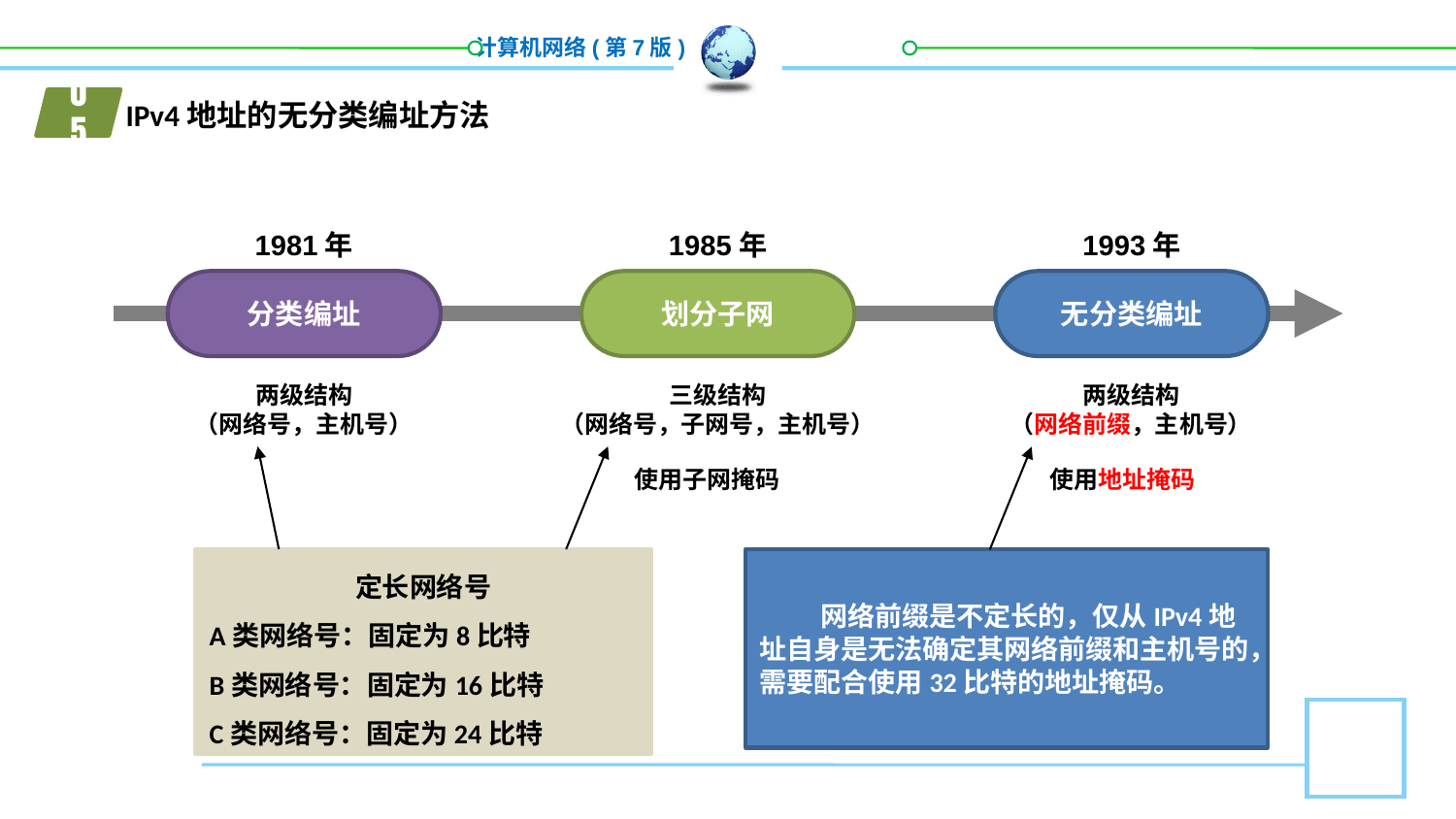

01
IPv4地址的无分类编址方法
05
1981年
1985年
1993年
分类编址
划分子网
无分类编址
两级结构
（网络前缀，主机号）
两级结构
（网络号，主机号）
三级结构
（网络号，子网号，主机号）
定长网络号
A类网络号：固定为8比特
B类网络号：固定为16比特
C类网络号：固定为24比特
         网络前缀是不定长的，仅从IPv4地址自身是无法确定其网络前缀和主机号的，需要配合使用32比特的地址掩码。
使用子网掩码
使用地址掩码